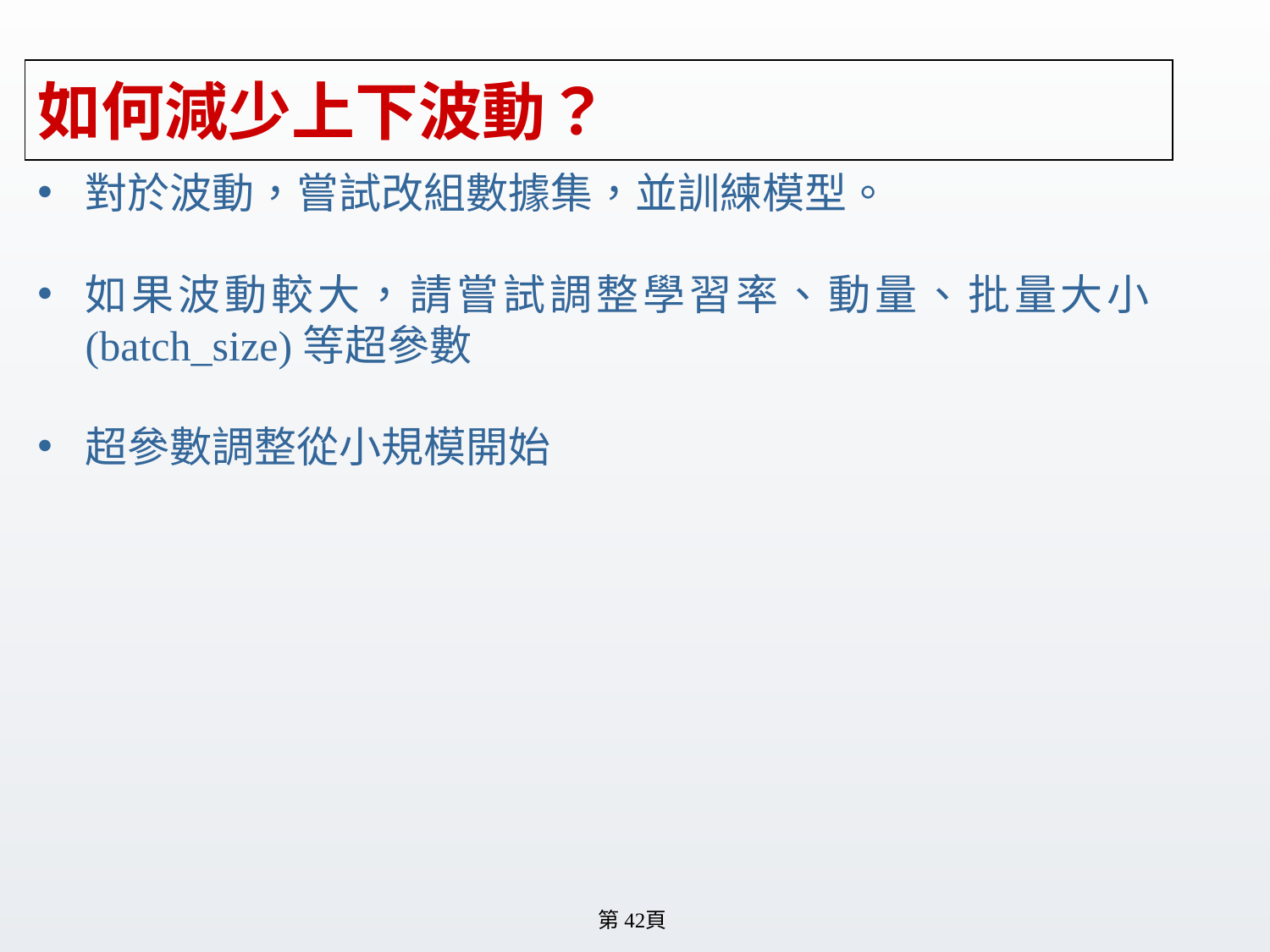

# 如何減少上下波動？
對於波動，嘗試改組數據集，並訓練模型。

如果波動較大，請嘗試調整學習率、動量、批量大小(batch_size)等超參數

超參數調整從小規模開始